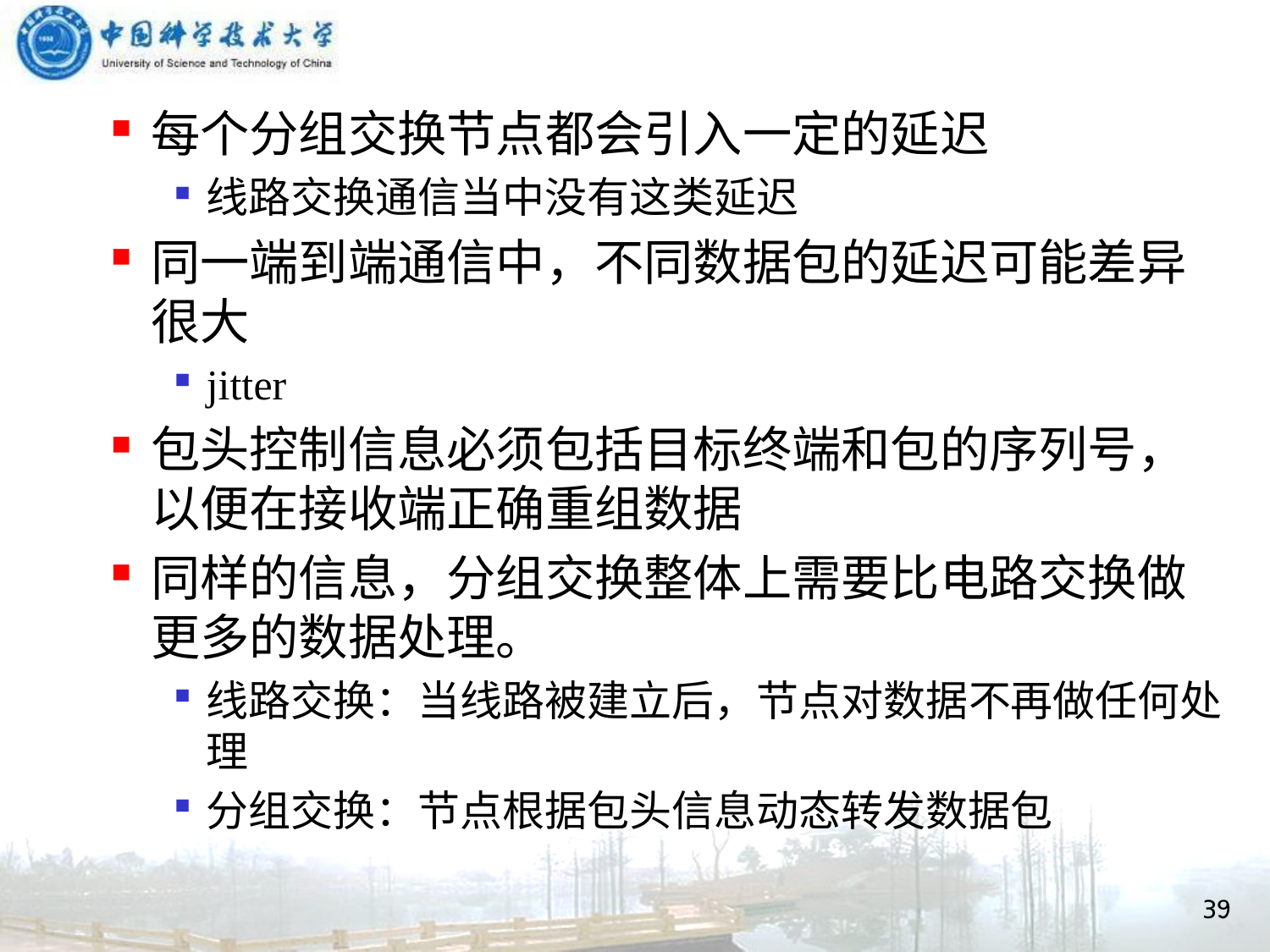

每个分组交换节点都会引入一定的延迟
线路交换通信当中没有这类延迟
同一端到端通信中，不同数据包的延迟可能差异很大
jitter
包头控制信息必须包括目标终端和包的序列号，以便在接收端正确重组数据
同样的信息，分组交换整体上需要比电路交换做更多的数据处理。
线路交换：当线路被建立后，节点对数据不再做任何处理
分组交换：节点根据包头信息动态转发数据包

39